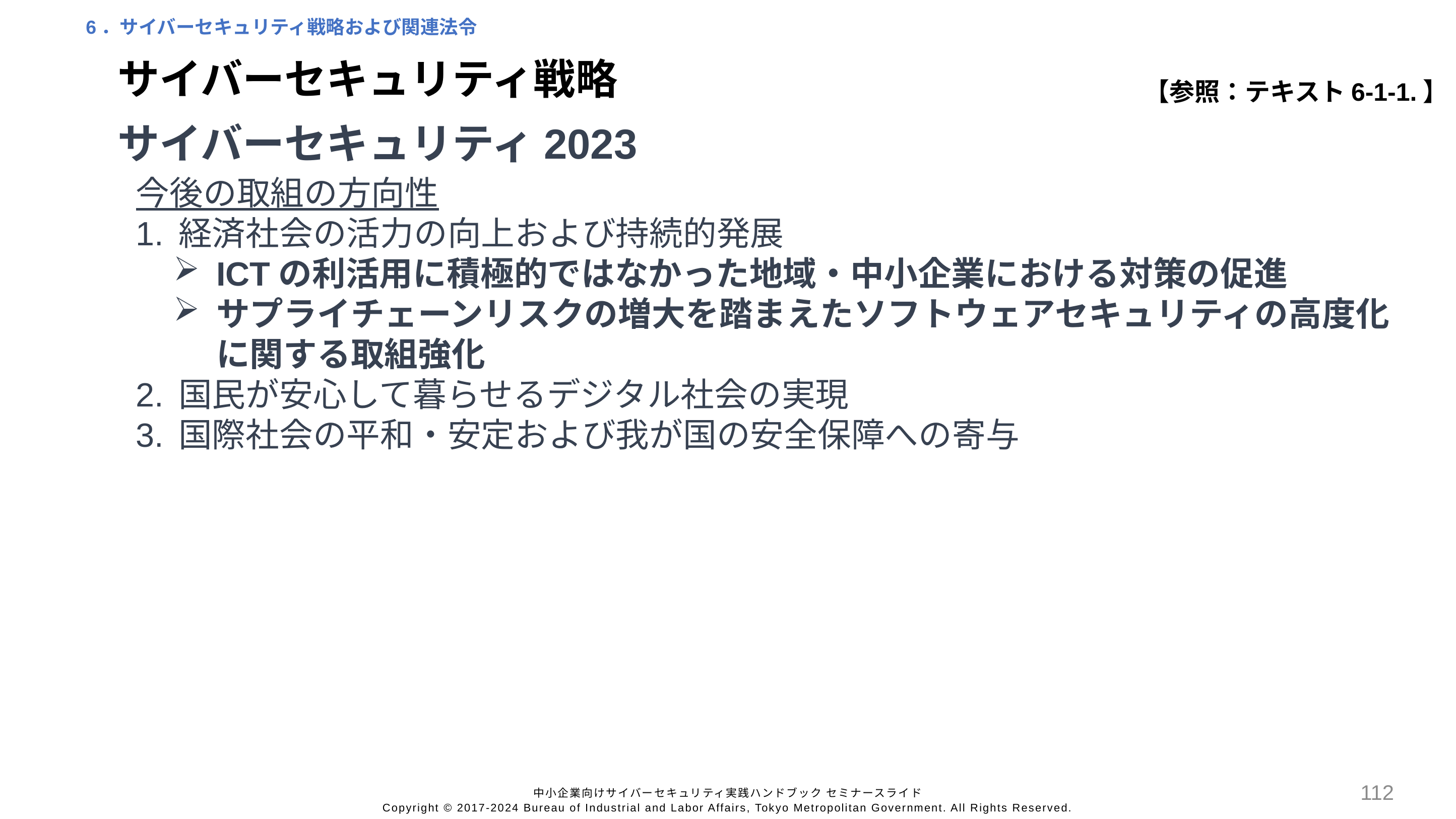

6．サイバーセキュリティ戦略および関連法令
サイバーセキュリティ戦略
【参照：テキスト6-1-1.】
サイバーセキュリティ2023
今後の取組の方向性
経済社会の活⼒の向上および持続的発展
ICTの利活⽤に積極的ではなかった地域・中⼩企業における対策の促進
サプライチェーンリスクの増大を踏まえたソフトウェアセキュリティの⾼度化に関する取組強化
国⺠が安⼼して暮らせるデジタル社会の実現
国際社会の平和・安定および我が国の安全保障への寄与

112